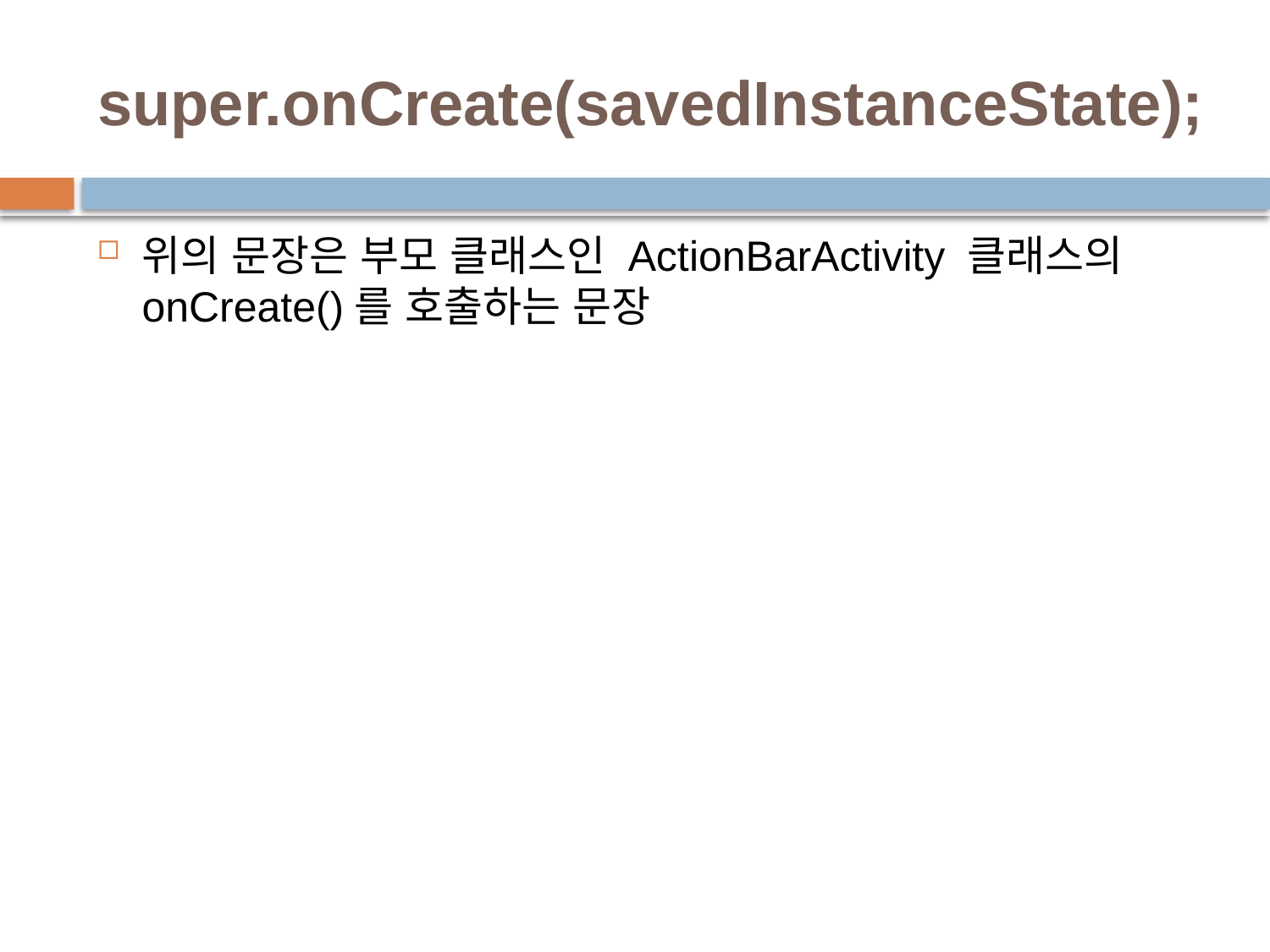

# super.onCreate(savedInstanceState);
위의 문장은 부모 클래스인 ActionBarActivity 클래스의 onCreate()를 호출하는 문장